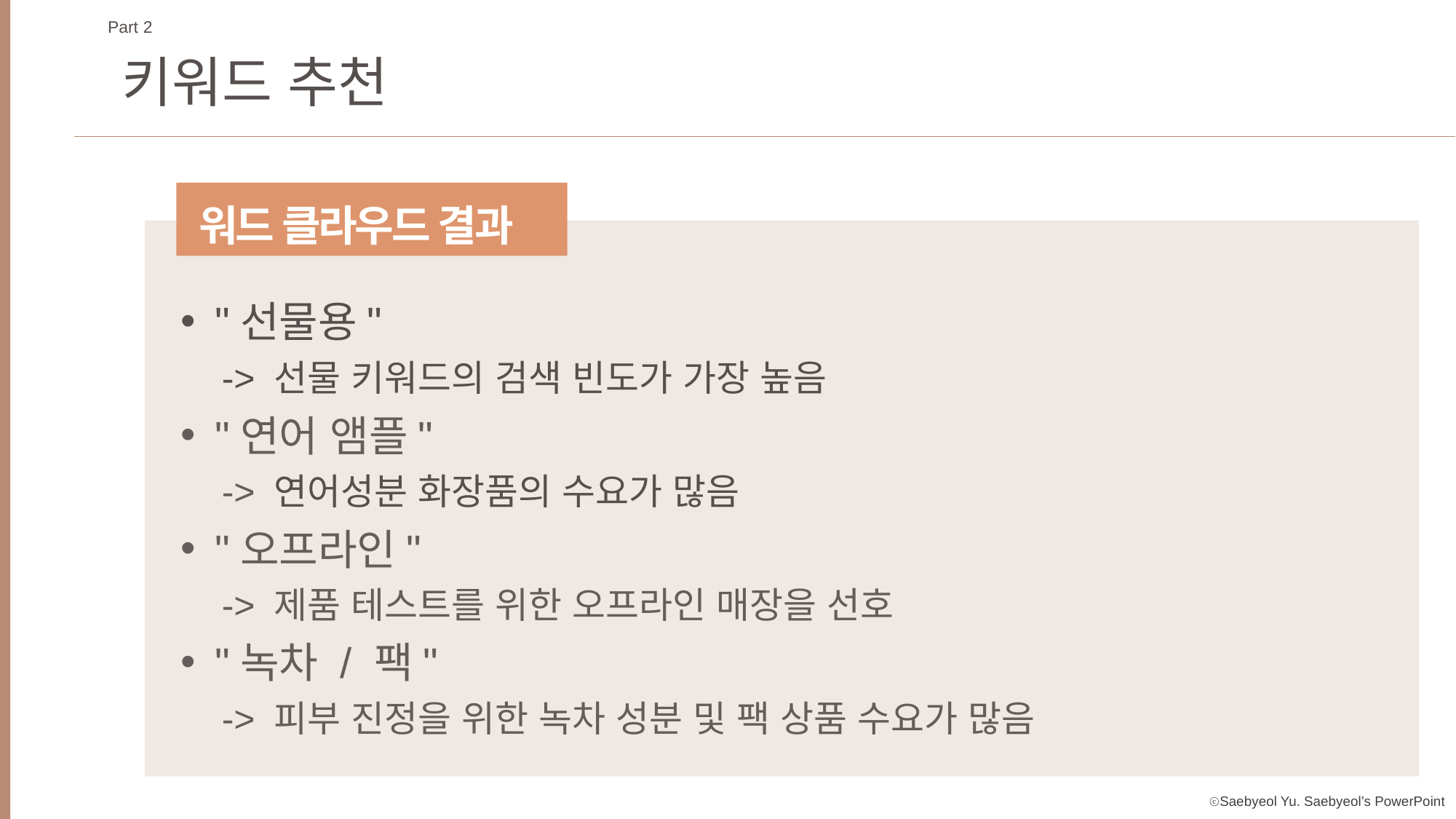

Part 2
키워드 추천

워드 클라우드 결과
"선물용"
    -> 선물 키워드의 검색 빈도가 가장 높음
"연어 앰플"
    -> 연어성분 화장품의 수요가 많음
"오프라인"
    -> 제품 테스트를 위한 오프라인 매장을 선호
"녹차 / 팩"
    -> 피부 진정을 위한 녹차 성분 및 팩 상품 수요가 많음